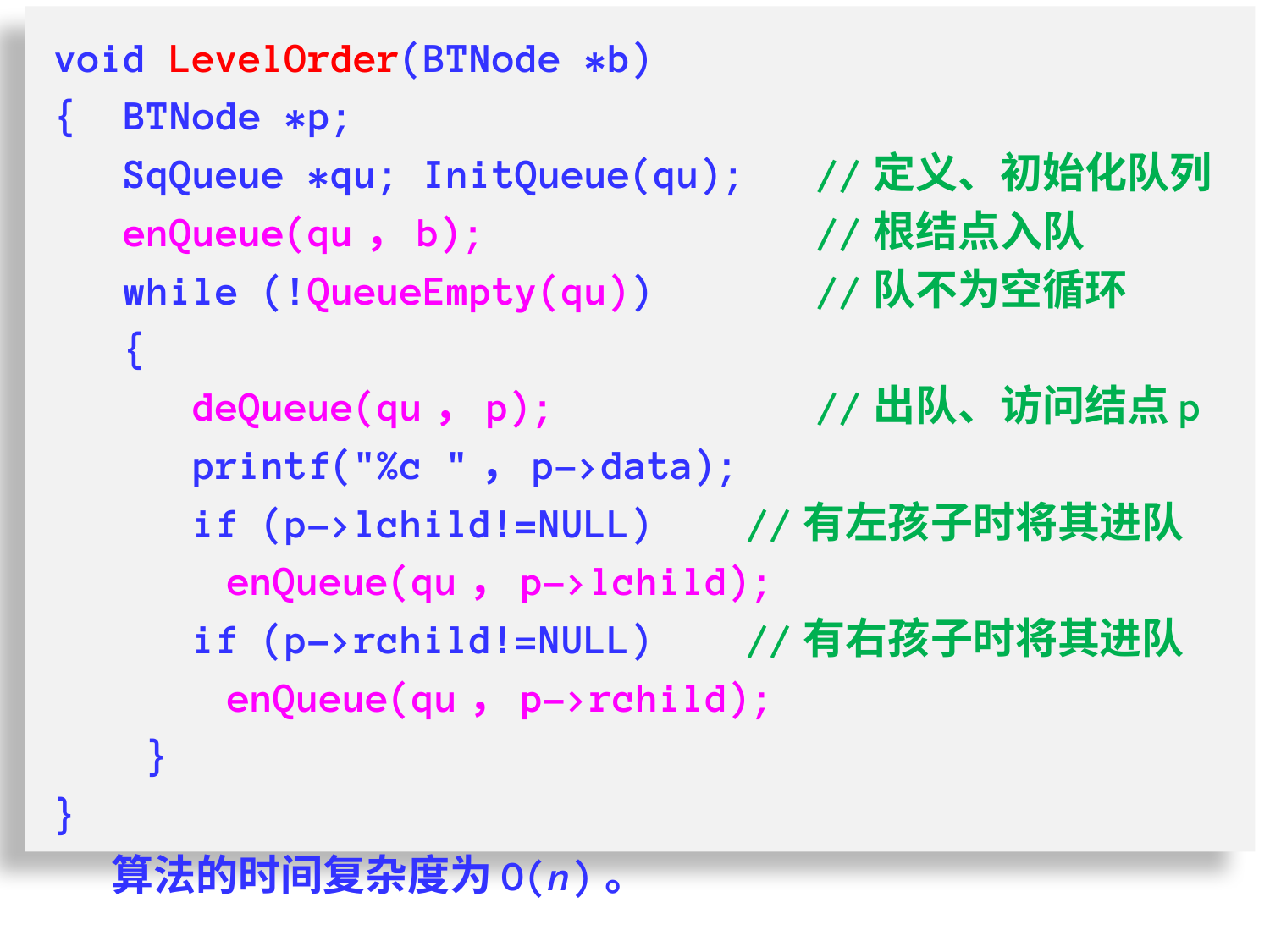

void LevelOrder(BTNode *b)
{  BTNode *p;
   SqQueue *qu; InitQueue(qu);	//定义、初始化队列
   enQueue(qu，b);			//根结点入队
   while (!QueueEmpty(qu))		//队不为空循环
   {
      deQueue(qu，p);			//出队、访问结点p
      printf("%c "，p->data);
      if (p->lchild!=NULL)    //有左孩子时将其进队
	  enQueue(qu，p->lchild);
      if (p->rchild!=NULL)    //有右孩子时将其进队
	  enQueue(qu，p->rchild);
    }
}
算法的时间复杂度为O(n)。